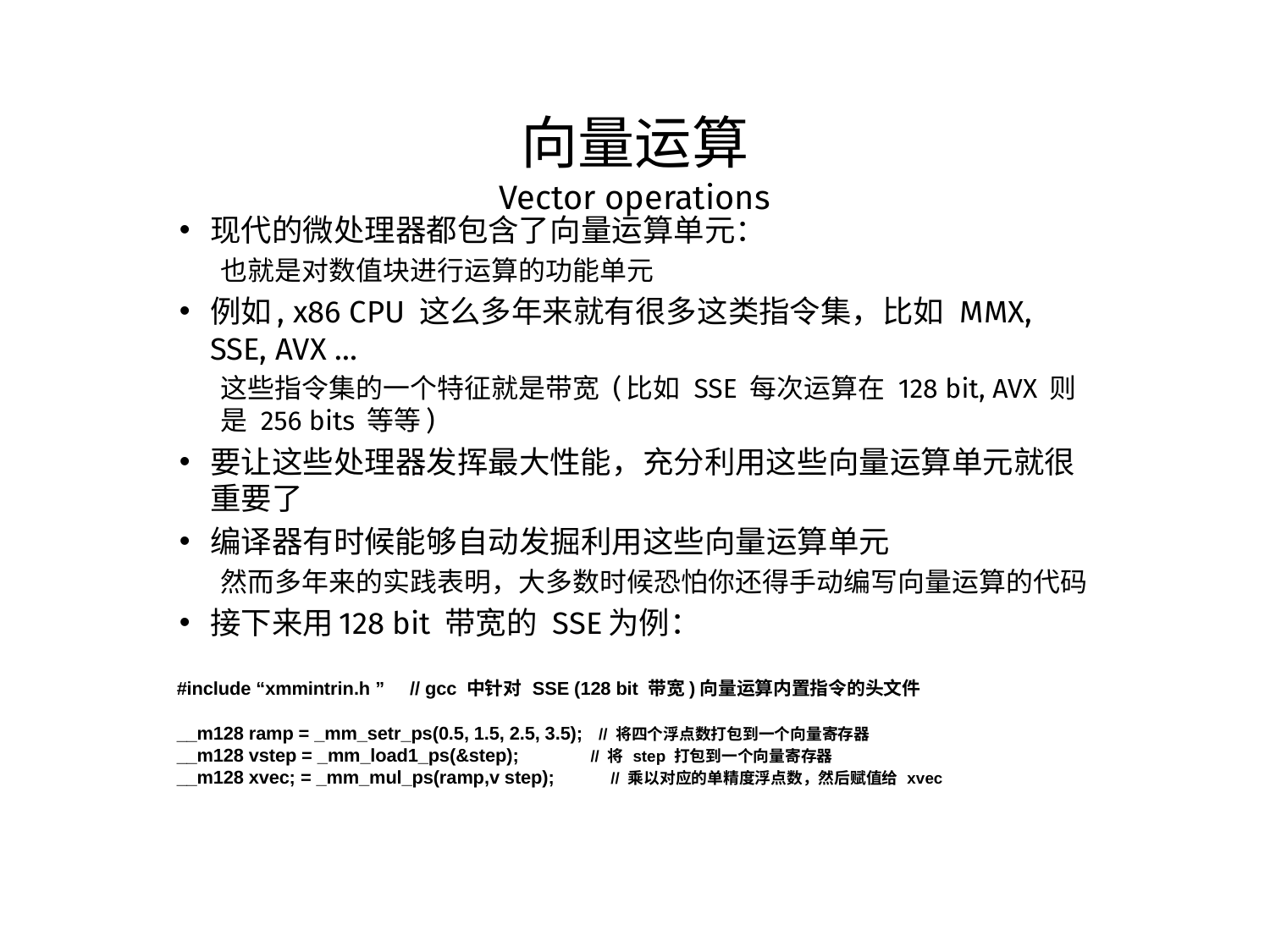

向量运算
Vector operations
现代的微处理器都包含了向量运算单元：
也就是对数值块进行运算的功能单元
例如, x86 CPU 这么多年来就有很多这类指令集，比如 MMX, SSE, AVX …
这些指令集的一个特征就是带宽 (比如 SSE 每次运算在 128 bit, AVX 则是 256 bits 等等)
要让这些处理器发挥最大性能，充分利用这些向量运算单元就很重要了
编译器有时候能够自动发掘利用这些向量运算单元
然而多年来的实践表明，大多数时候恐怕你还得手动编写向量运算的代码
接下来用128 bit 带宽的 SSE为例：

#include “xmmintrin.h ”     // gcc 中针对 SSE (128 bit 带宽)向量运算内置指令的头文件

__m128 ramp = _mm_setr_ps(0.5, 1.5, 2.5, 3.5);   // 将四个浮点数打包到一个向量寄存器
__m128 vstep = _mm_load1_ps(&step);              // 将 step 打包到一个向量寄存器
__m128 xvec; = _mm_mul_ps(ramp,v step);           // 乘以对应的单精度浮点数，然后赋值给 xvec